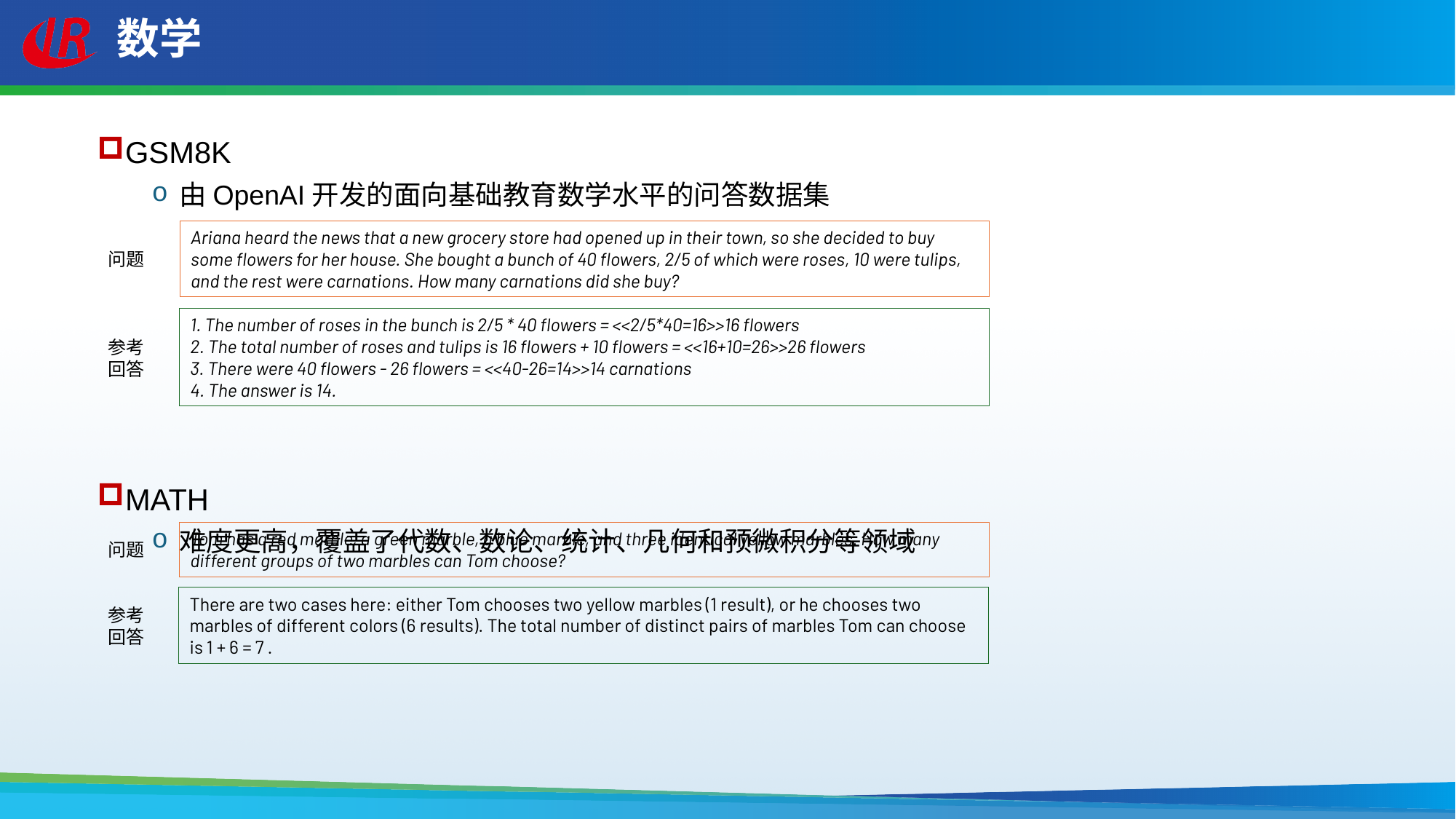

# 数学
GSM8K
由OpenAI开发的面向基础教育数学水平的问答数据集

MATH
难度更高，覆盖了代数、数论、统计、几何和预微积分等领域

Ariana heard the news that a new grocery store had opened up in their town, so she decided to buy some flowers for her house. She bought a bunch of 40 flowers, 2/5 of which were roses, 10 were tulips, and the rest were carnations. How many carnations did she buy?
问题
1. The number of roses in the bunch is 2/5 * 40 flowers = <<2/5*40=16>>16 flowers​
2. The total number of roses and tulips is 16 flowers + 10 flowers = <<16+10=26>>26 flowers​
3. There were 40 flowers - 26 flowers = <<40-26=14>>14 carnations​
4. The answer is 14.
参考回答
Tom has a red marble, a green marble, a blue marble, and three identical yellow marbles. How many different groups of two marbles can Tom choose?
问题
There are two cases here: either Tom chooses two yellow marbles (1 result), or he chooses two marbles of different colors (6 results). The total number of distinct pairs of marbles Tom can choose is 1 + 6 = 7 .
参考回答